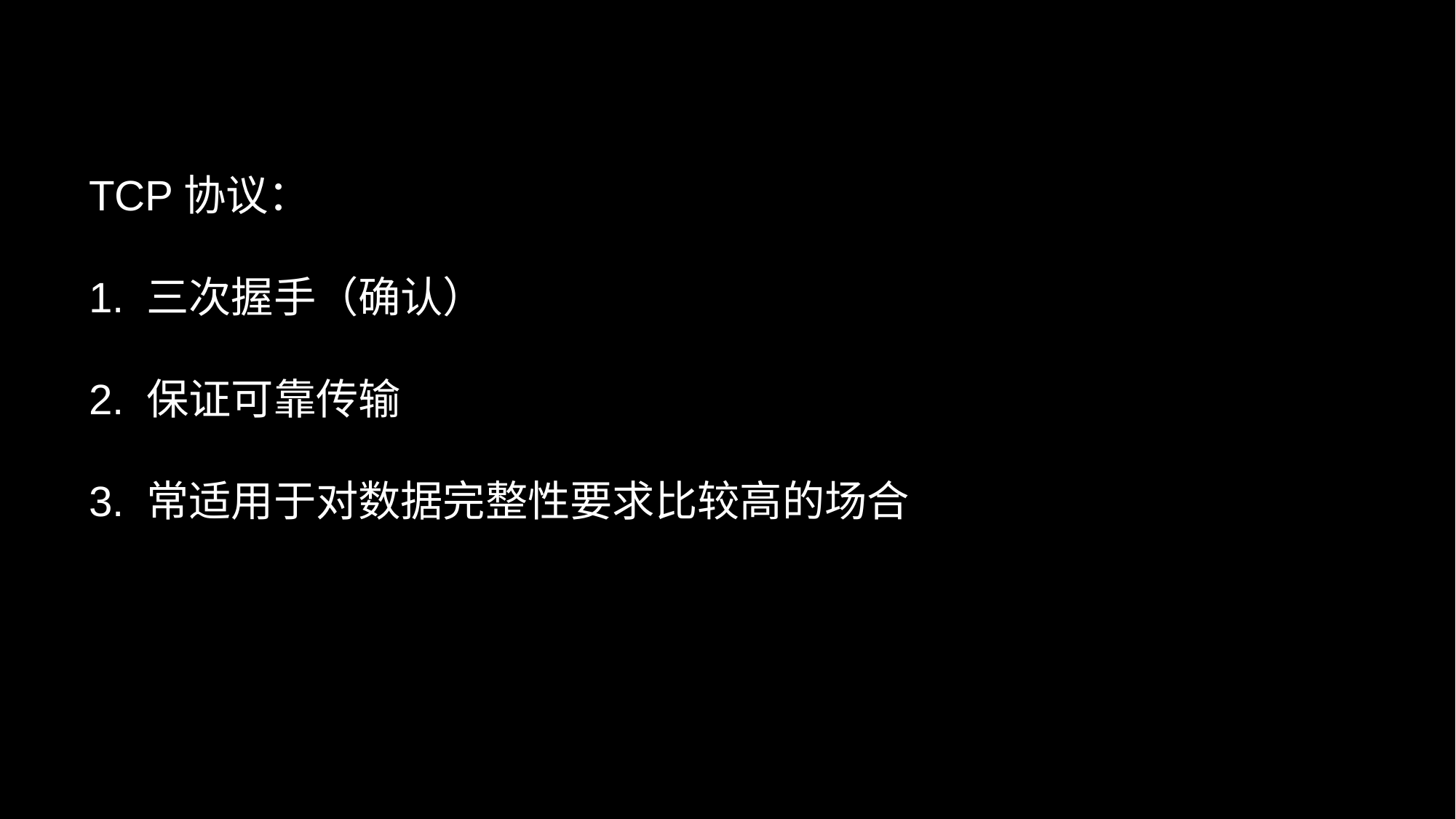

# TCP协议： 1. 三次握手（确认） 2. 保证可靠传输 3. 常适用于对数据完整性要求比较高的场合